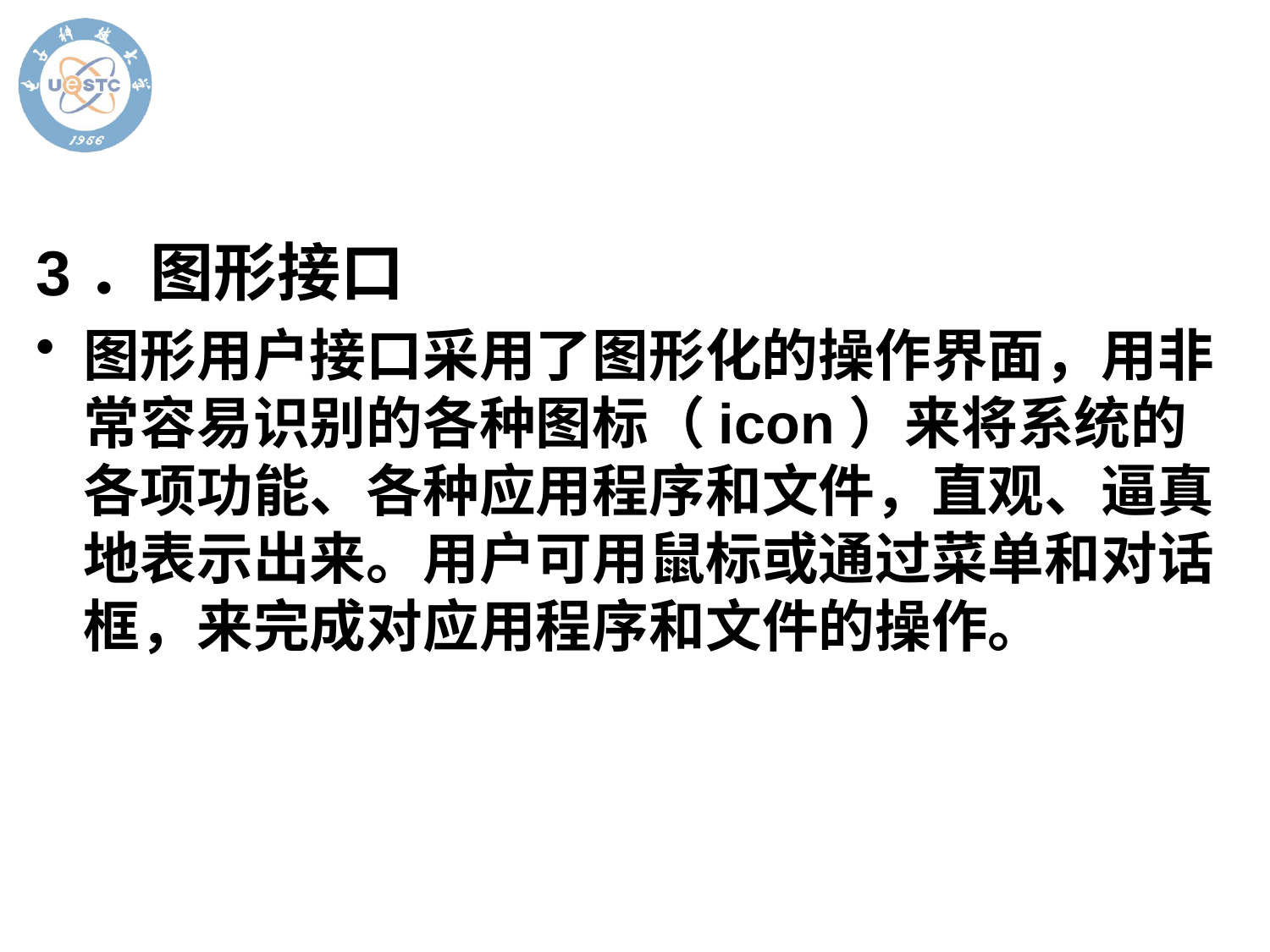

# 3．图形接口
图形用户接口采用了图形化的操作界面，用非常容易识别的各种图标（icon）来将系统的各项功能、各种应用程序和文件，直观、逼真地表示出来。用户可用鼠标或通过菜单和对话框，来完成对应用程序和文件的操作。